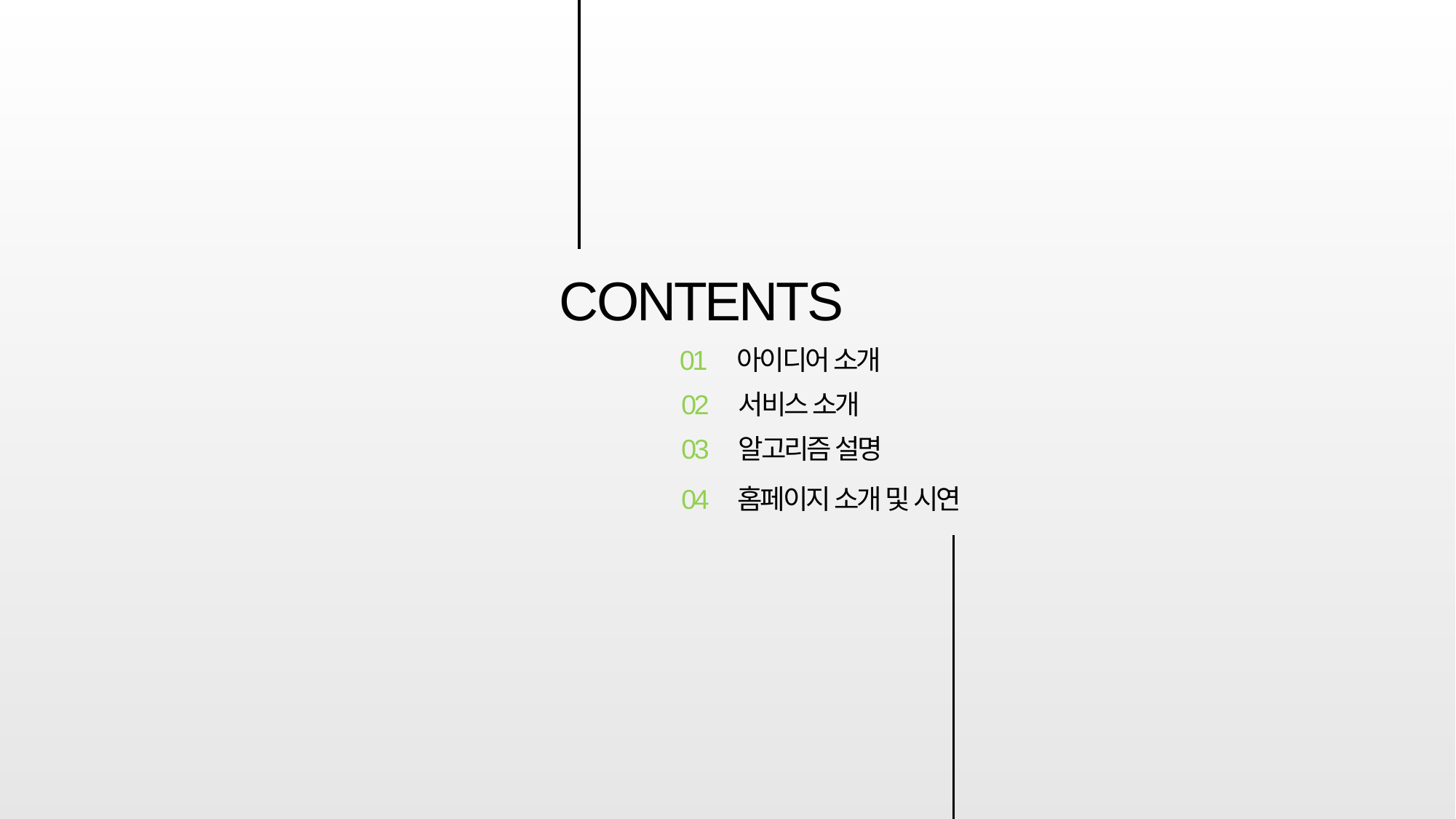

CONTENTS
01
아이디어 소개
02
서비스 소개
03
알고리즘 설명
04
홈페이지 소개 및 시연